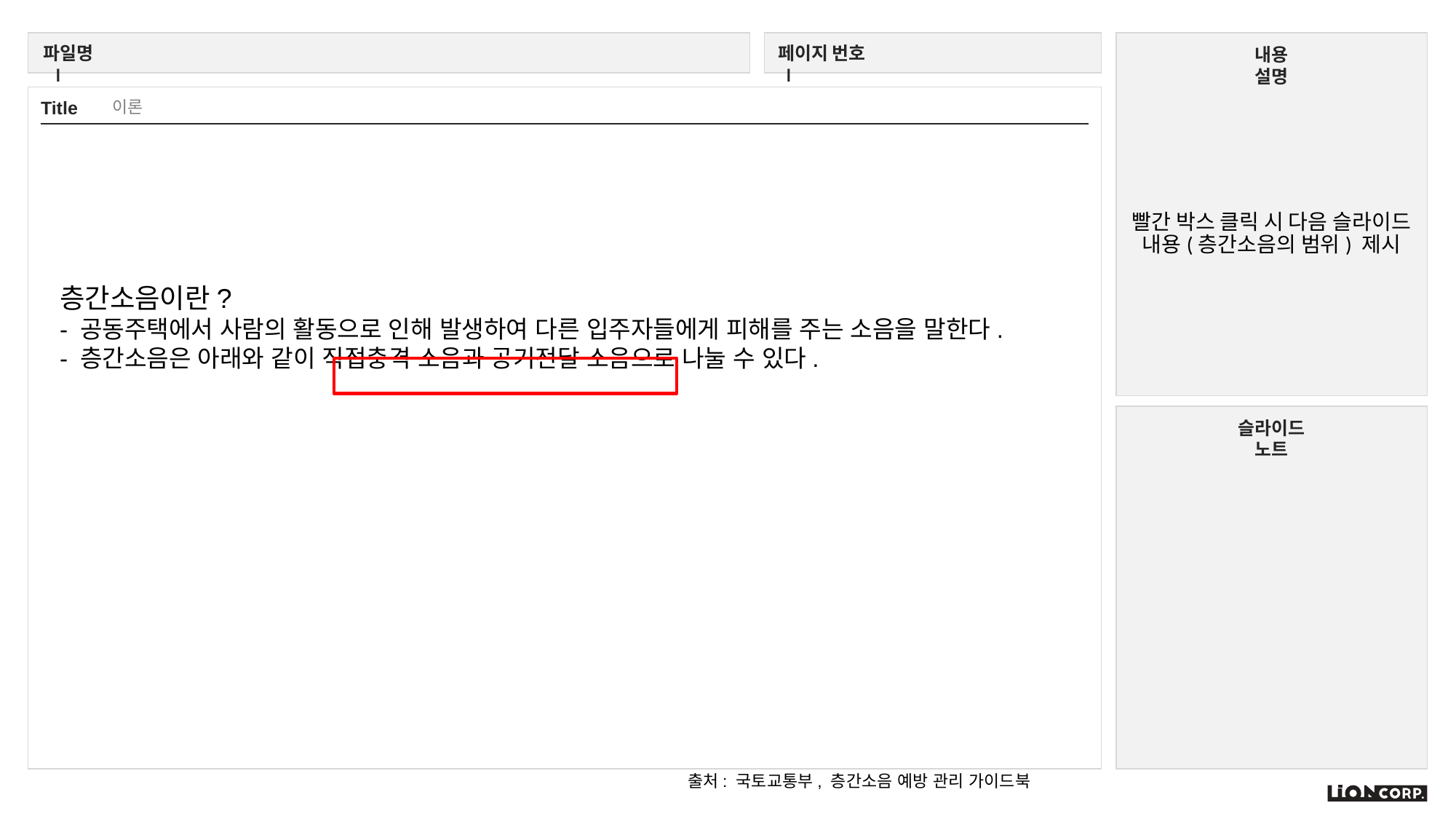

빨간 박스 클릭 시 다음 슬라이드 내용(층간소음의 범위) 제시
이론
층간소음이란?
- 공동주택에서 사람의 활동으로 인해 발생하여 다른 입주자들에게 피해를 주는 소음을 말한다.
- 층간소음은 아래와 같이 직접충격 소음과 공기전달 소음으로 나눌 수 있다.

출처: 국토교통부, 층간소음 예방 관리 가이드북